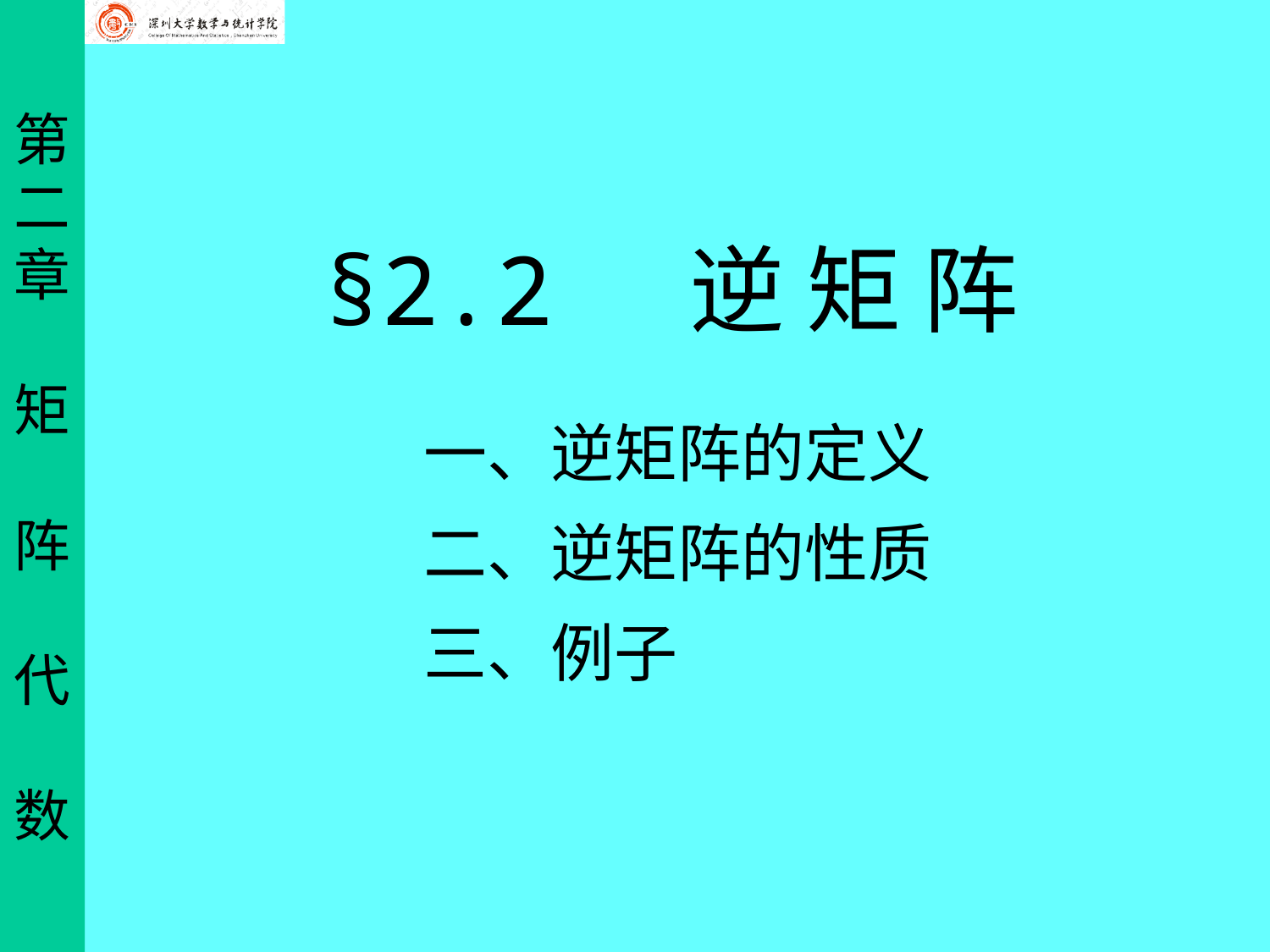

§2.2  逆 矩 阵
一、逆矩阵的定义
二、逆矩阵的性质
三、例子